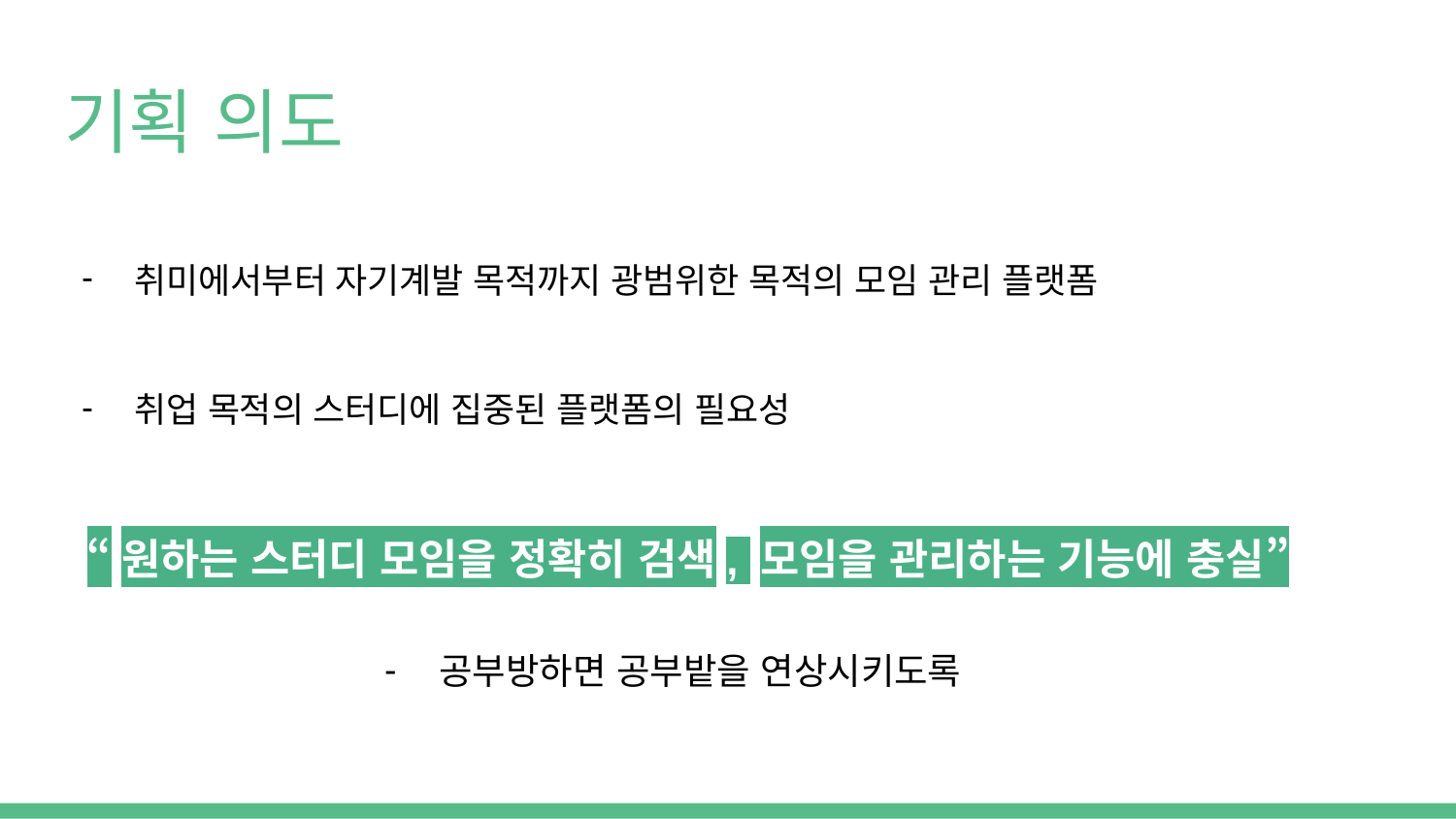

# 기획 의도
취미에서부터 자기계발 목적까지 광범위한 목적의 모임 관리 플랫폼

취업 목적의 스터디에 집중된 플랫폼의 필요성
“원하는 스터디 모임을 정확히 검색, 모임을 관리하는 기능에 충실”
공부방하면 공부밭을 연상시키도록